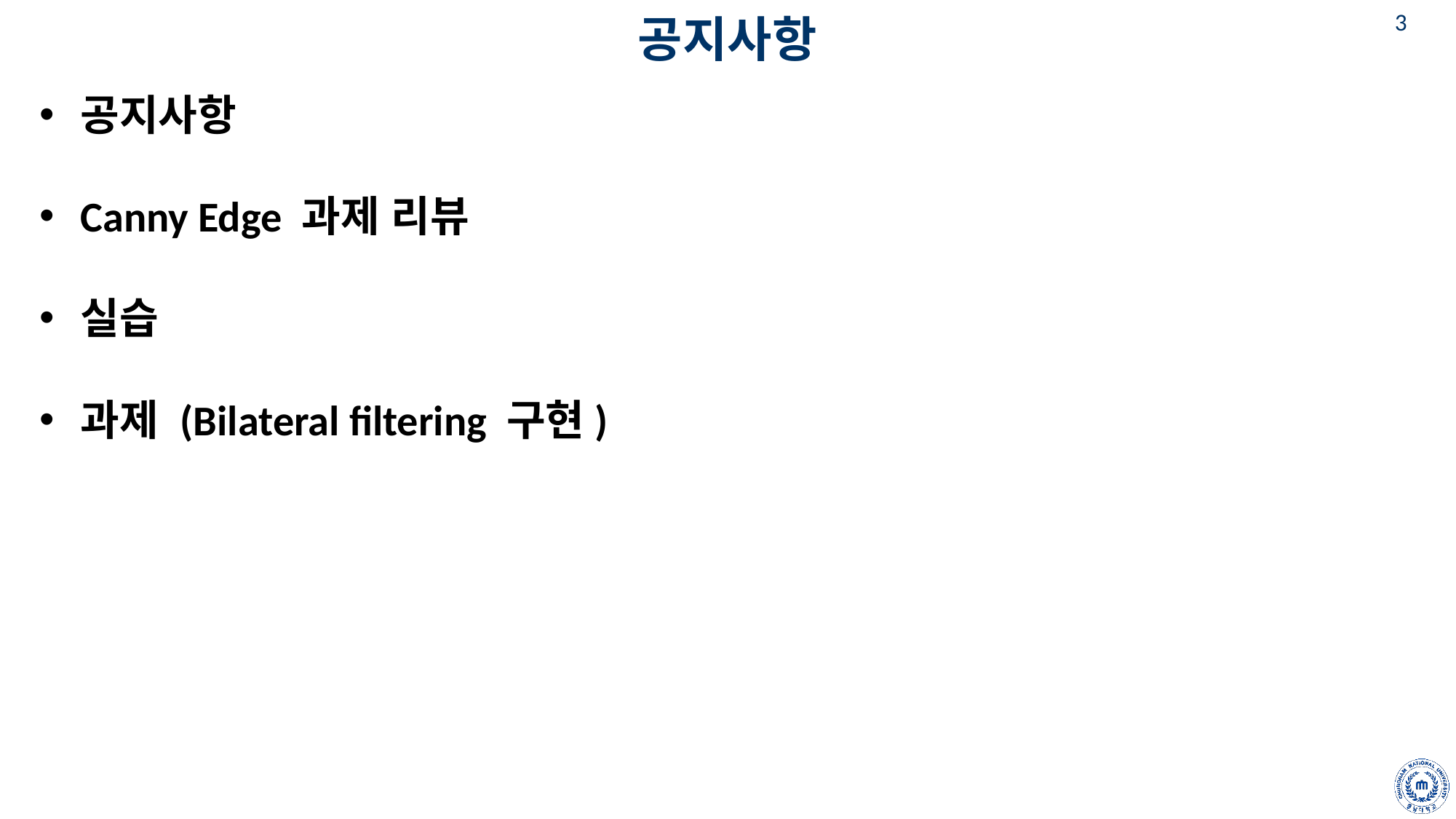

# 공지사항
공지사항

Canny Edge 과제 리뷰

실습

과제 (Bilateral filtering 구현)